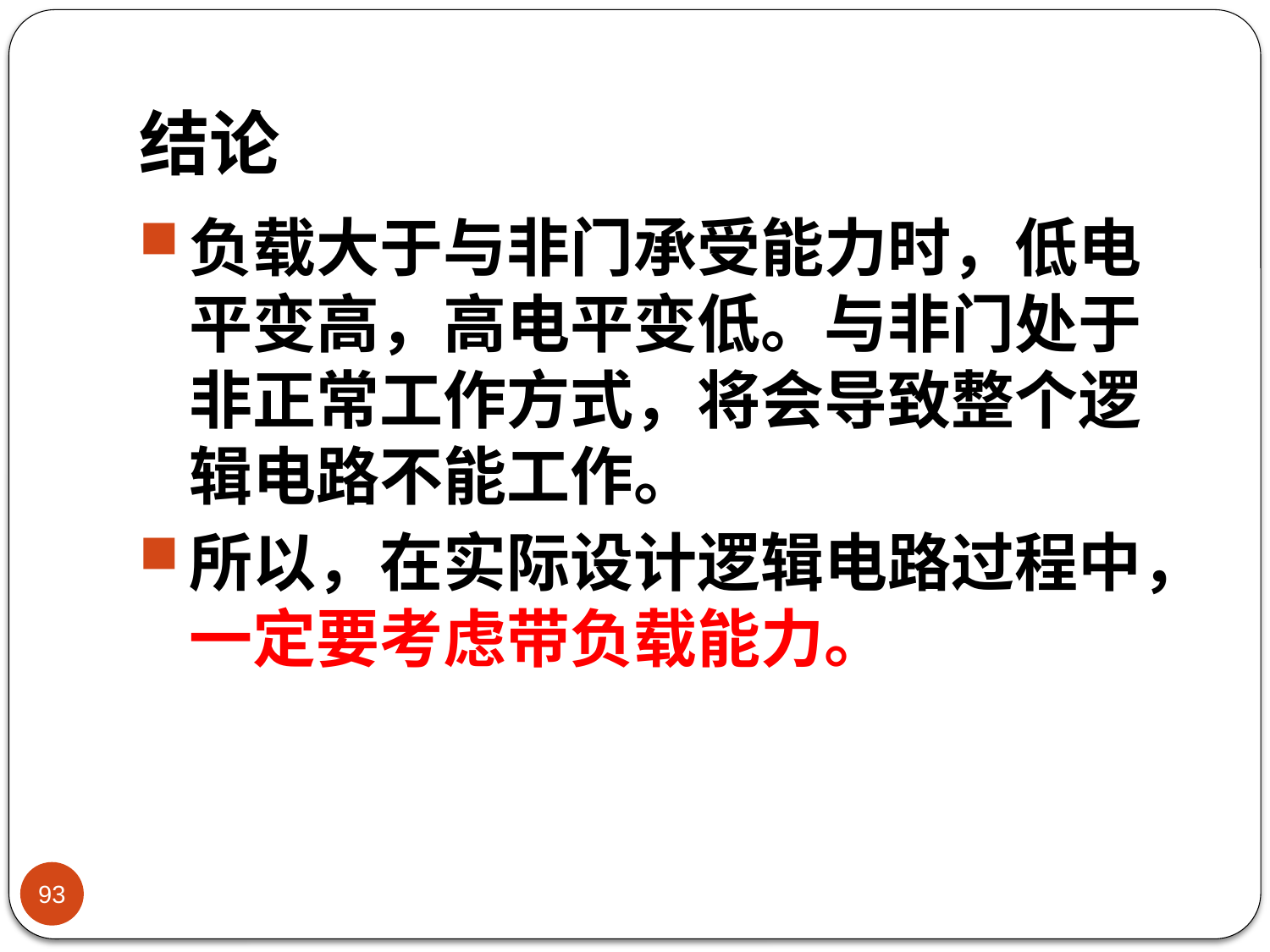

# 结论
负载大于与非门承受能力时，低电平变高，高电平变低。与非门处于非正常工作方式，将会导致整个逻辑电路不能工作。
所以，在实际设计逻辑电路过程中，一定要考虑带负载能力。
93